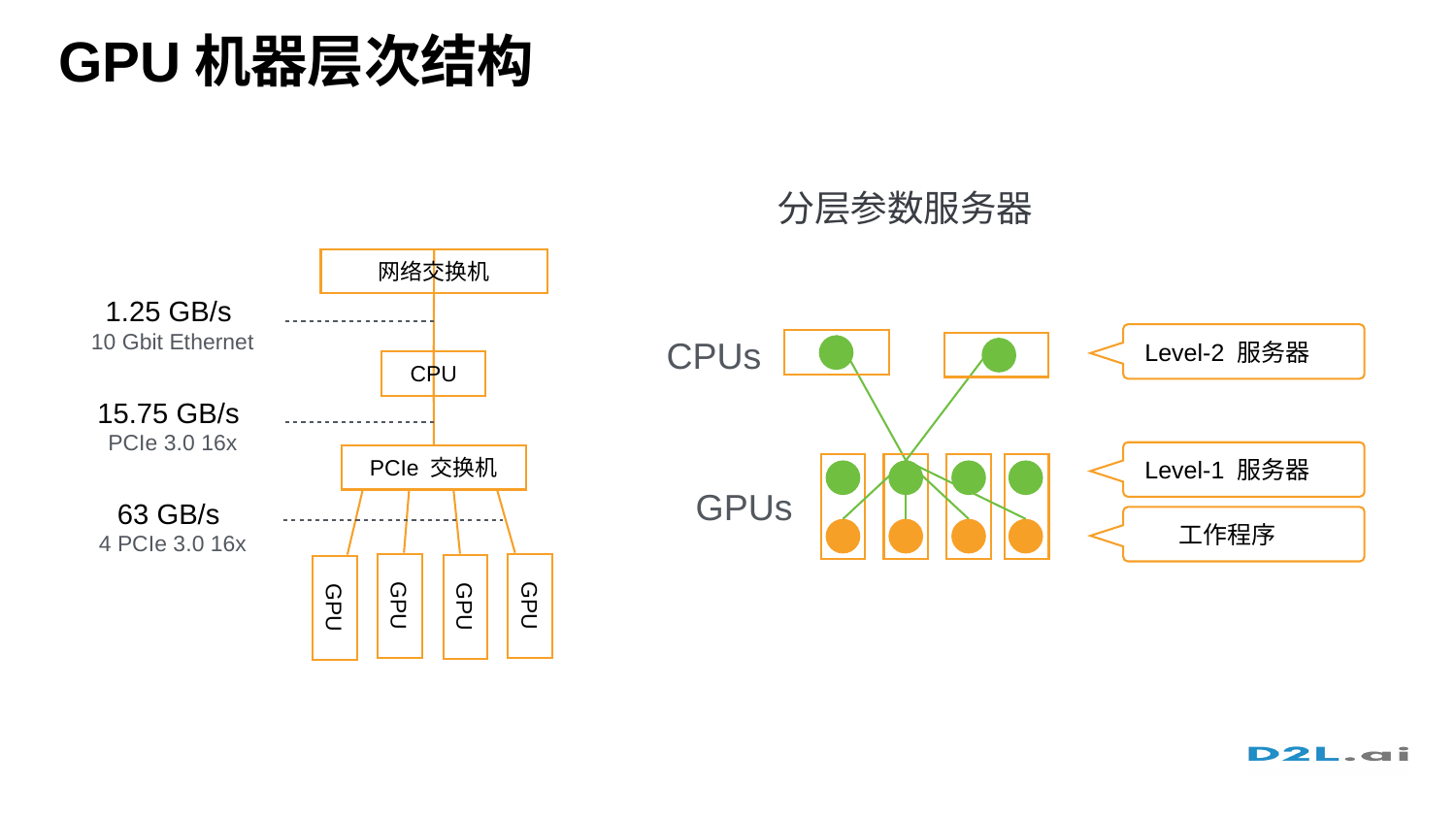

# GPU机器层次结构
分层参数服务器
网络交换机
1.25 GB/s
10 Gbit Ethernet

Level-2 服务器
Level-1 服务器
工作程序
CPUs

CPU
15.75 GB/s
PCIe 3.0 16x

PCIe 交换机
63 GB/s
4 PCIe 3.0 16x
GPUs

GPU
GPU
GPU
GPU